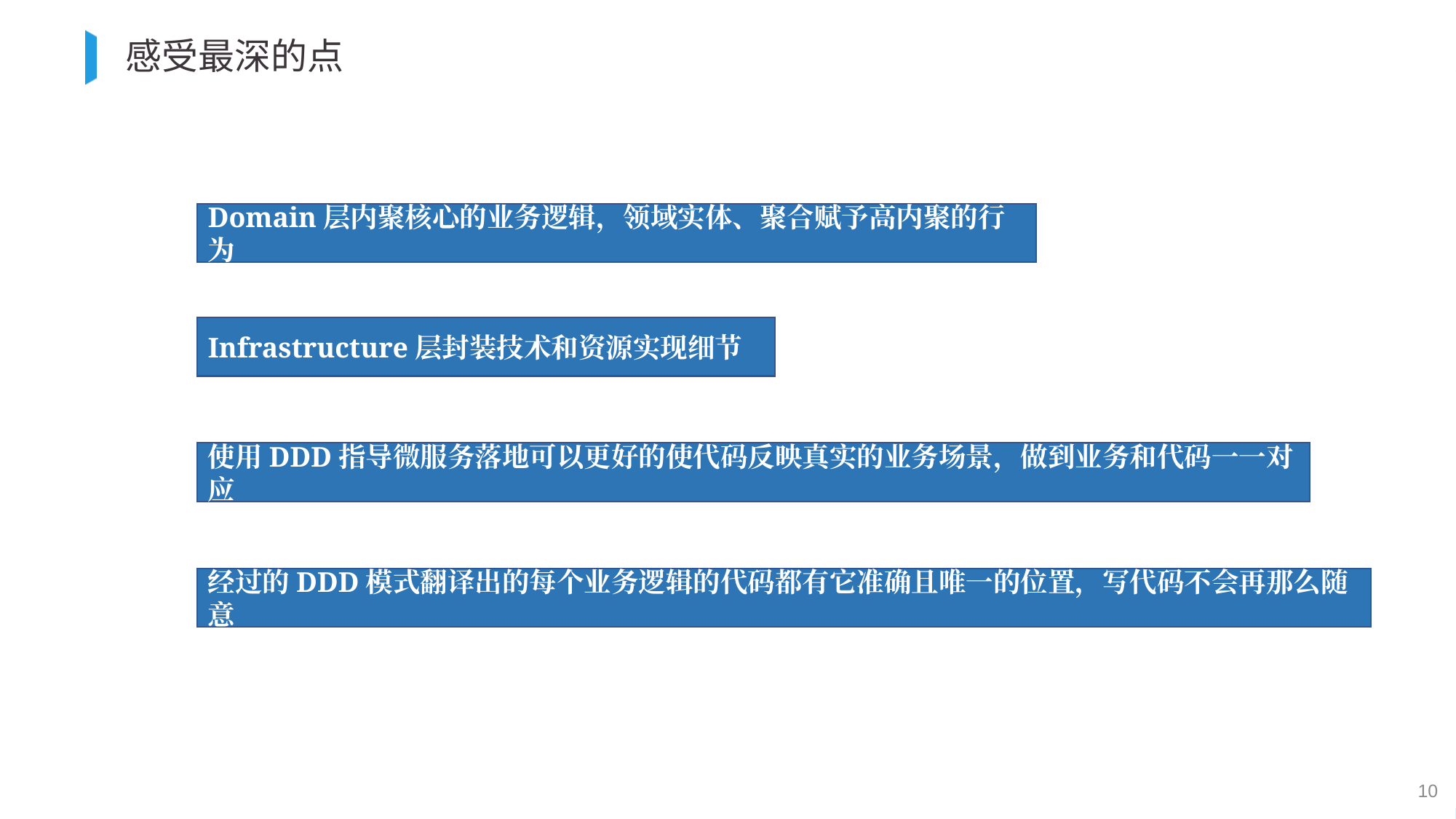

# 感受最深的点
Domain层内聚核心的业务逻辑，领域实体、聚合赋予高内聚的行为
Infrastructure层封装技术和资源实现细节
使用DDD指导微服务落地可以更好的使代码反映真实的业务场景，做到业务和代码一一对应
经过的DDD模式翻译出的每个业务逻辑的代码都有它准确且唯一的位置，写代码不会再那么随意
10